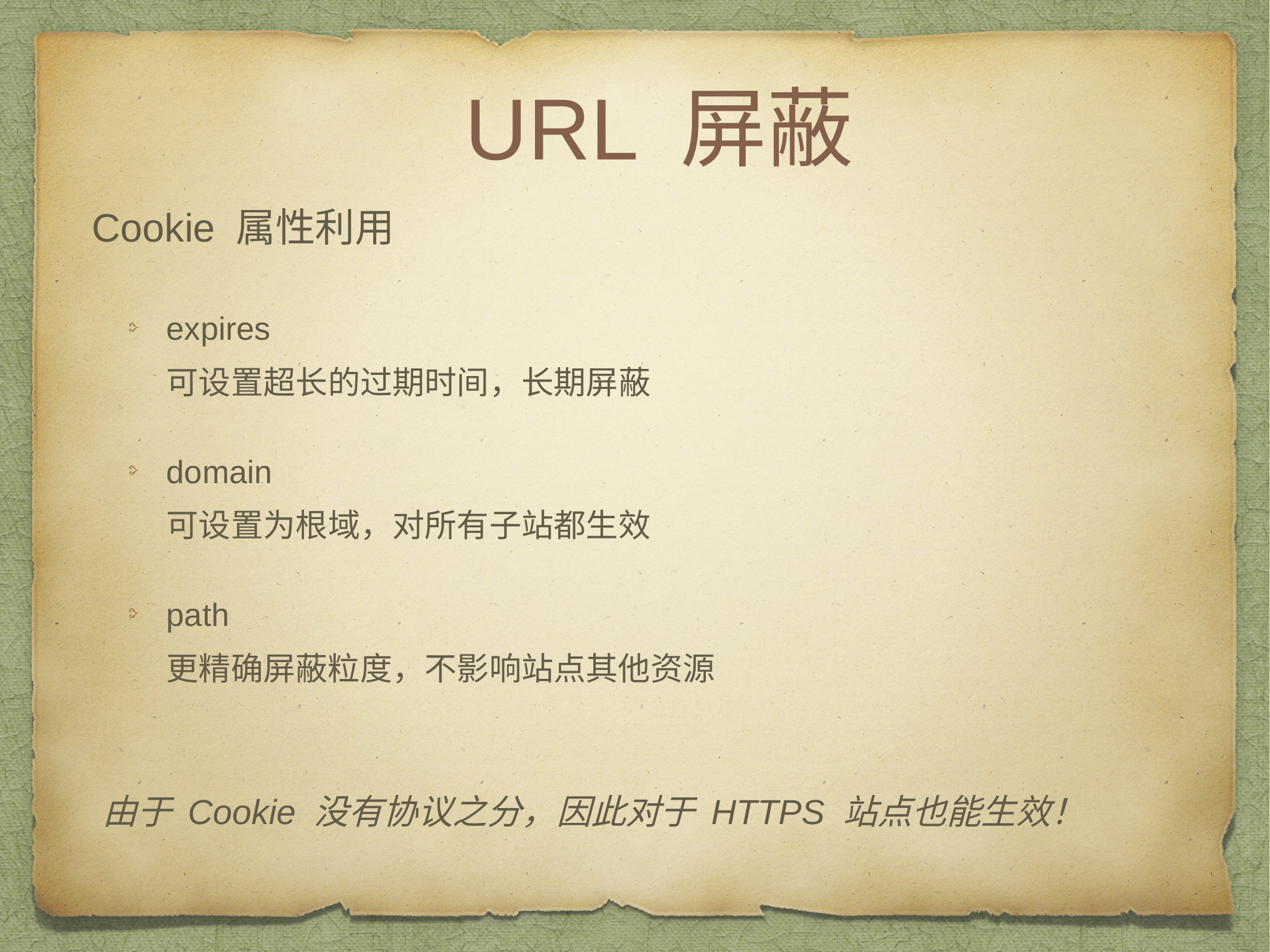

# URL 屏蔽
Cookie 属性利用
expires
可设置超长的过期时间，长期屏蔽
domain
可设置为根域，对所有子站都生效
path
更精确屏蔽粒度，不影响站点其他资源
由于 Cookie 没有协议之分，因此对于 HTTPS 站点也能生效！